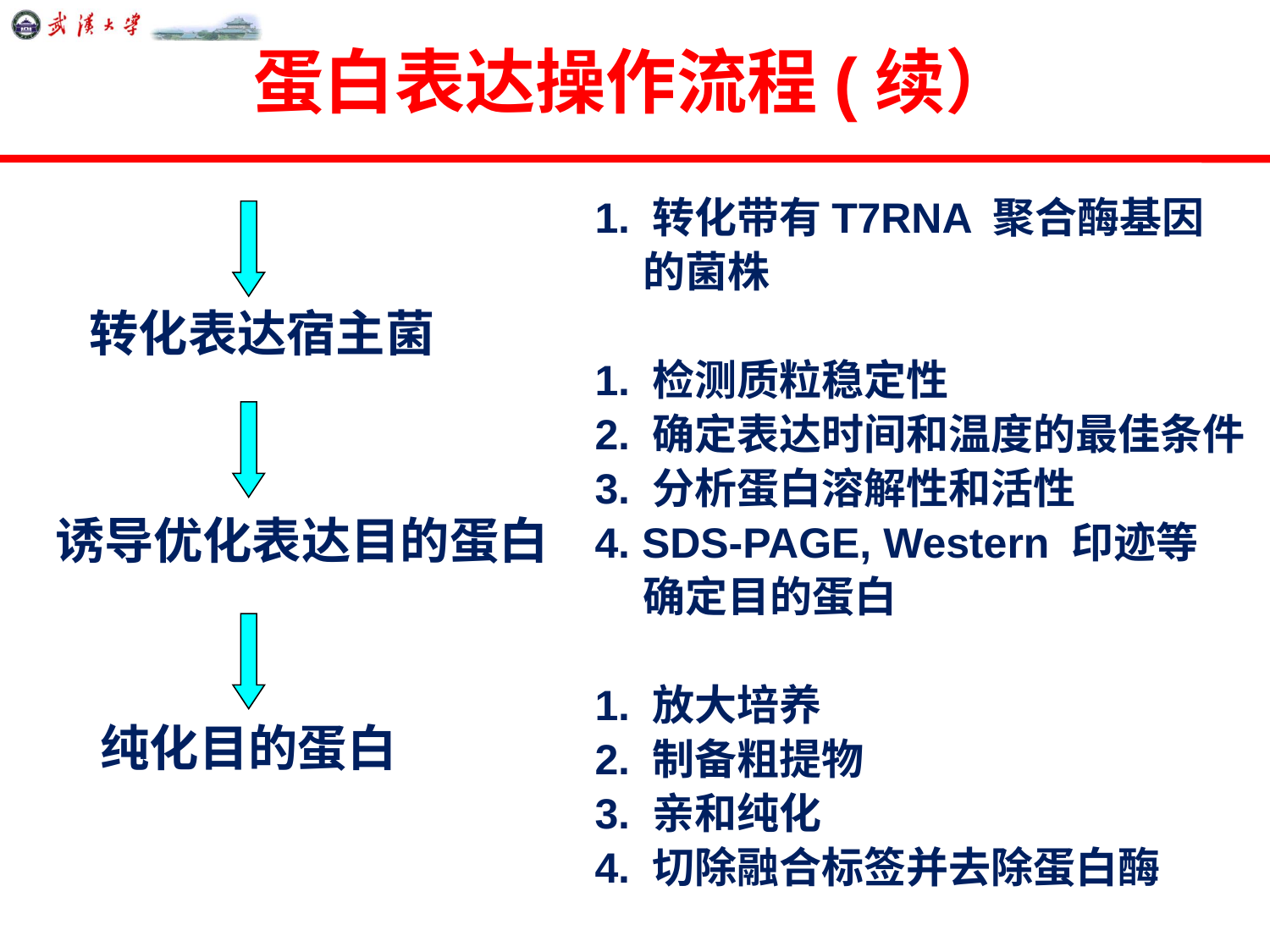

# 蛋白表达操作流程(续）
1. 转化带有T7RNA 聚合酶基因
    的菌株

1. 检测质粒稳定性
2. 确定表达时间和温度的最佳条件
3. 分析蛋白溶解性和活性
4. SDS-PAGE, Western 印迹等
    确定目的蛋白

1. 放大培养
2. 制备粗提物
3. 亲和纯化
4. 切除融合标签并去除蛋白酶

  转化表达宿主菌

诱导优化表达目的蛋白

   纯化目的蛋白